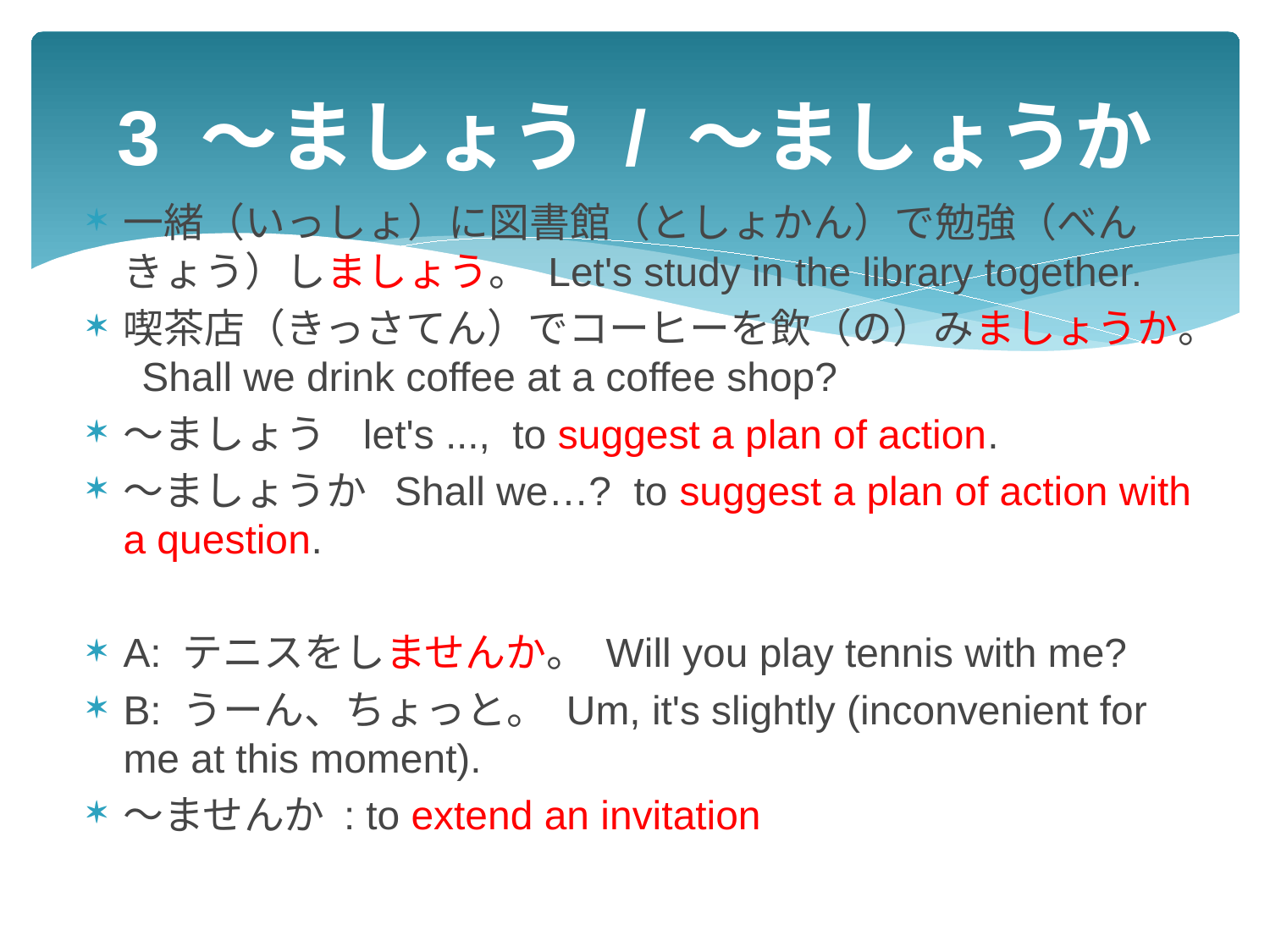

# 3 ～ましょう / ～ましょうか
一緒（いっしょ）に図書館（としょかん）で勉強（べんきょう）しましょう。 Let's study in the library together.
喫茶店（きっさてん）でコーヒーを飲（の）みましょうか。 Shall we drink coffee at a coffee shop?
～ましょう   let's ...,  to suggest a plan of action.
～ましょうか  Shall we…?  to suggest a plan of action with a question.

A: テニスをしませんか。 Will you play tennis with me?
B: うーん、ちょっと。 Um, it's slightly (inconvenient for me at this moment).
～ませんか : to extend an invitation